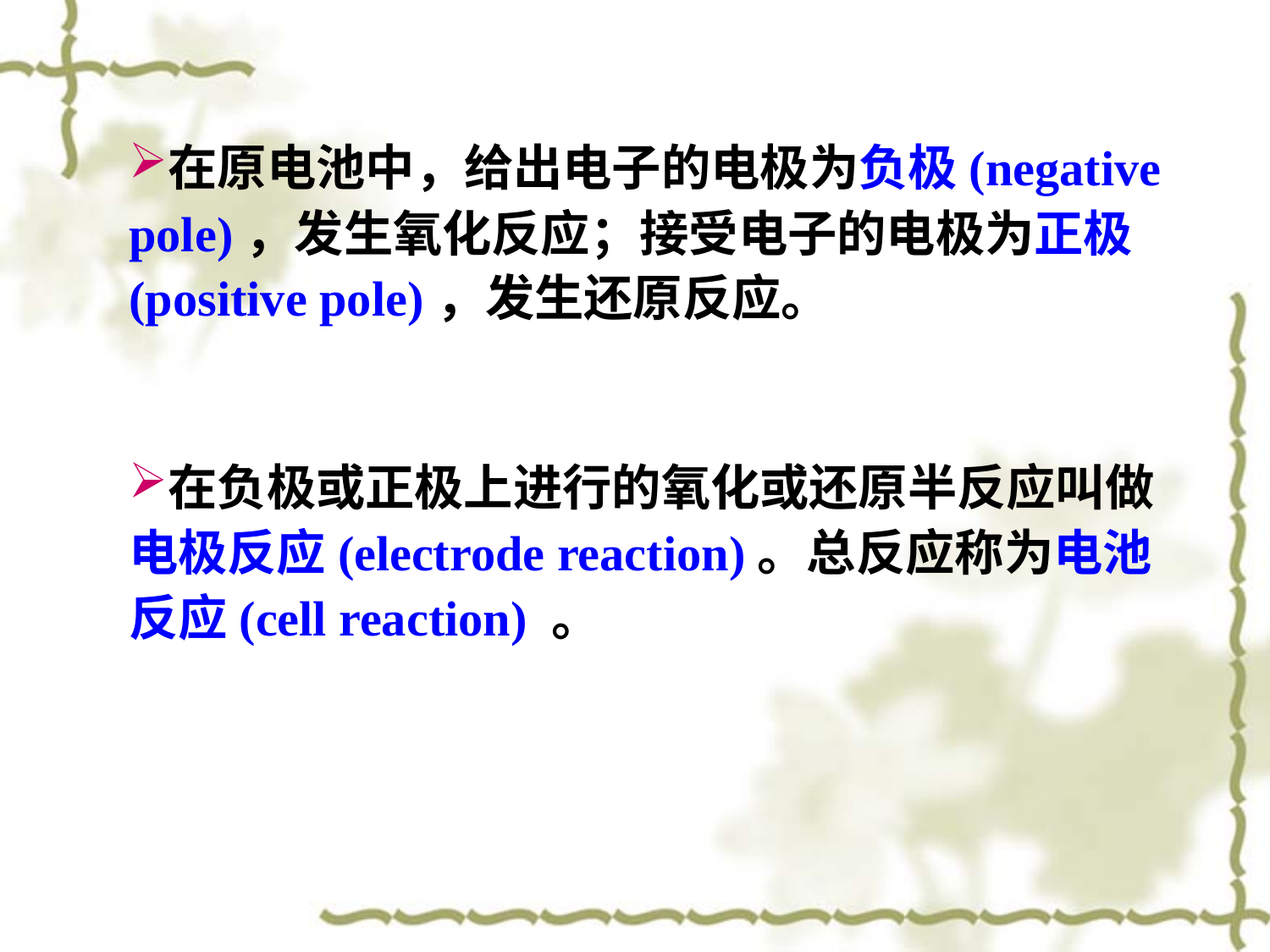

在原电池中，给出电子的电极为负极(negative pole)，发生氧化反应；接受电子的电极为正极(positive pole)，发生还原反应。
在负极或正极上进行的氧化或还原半反应叫做电极反应(electrode reaction)。总反应称为电池反应(cell reaction) 。